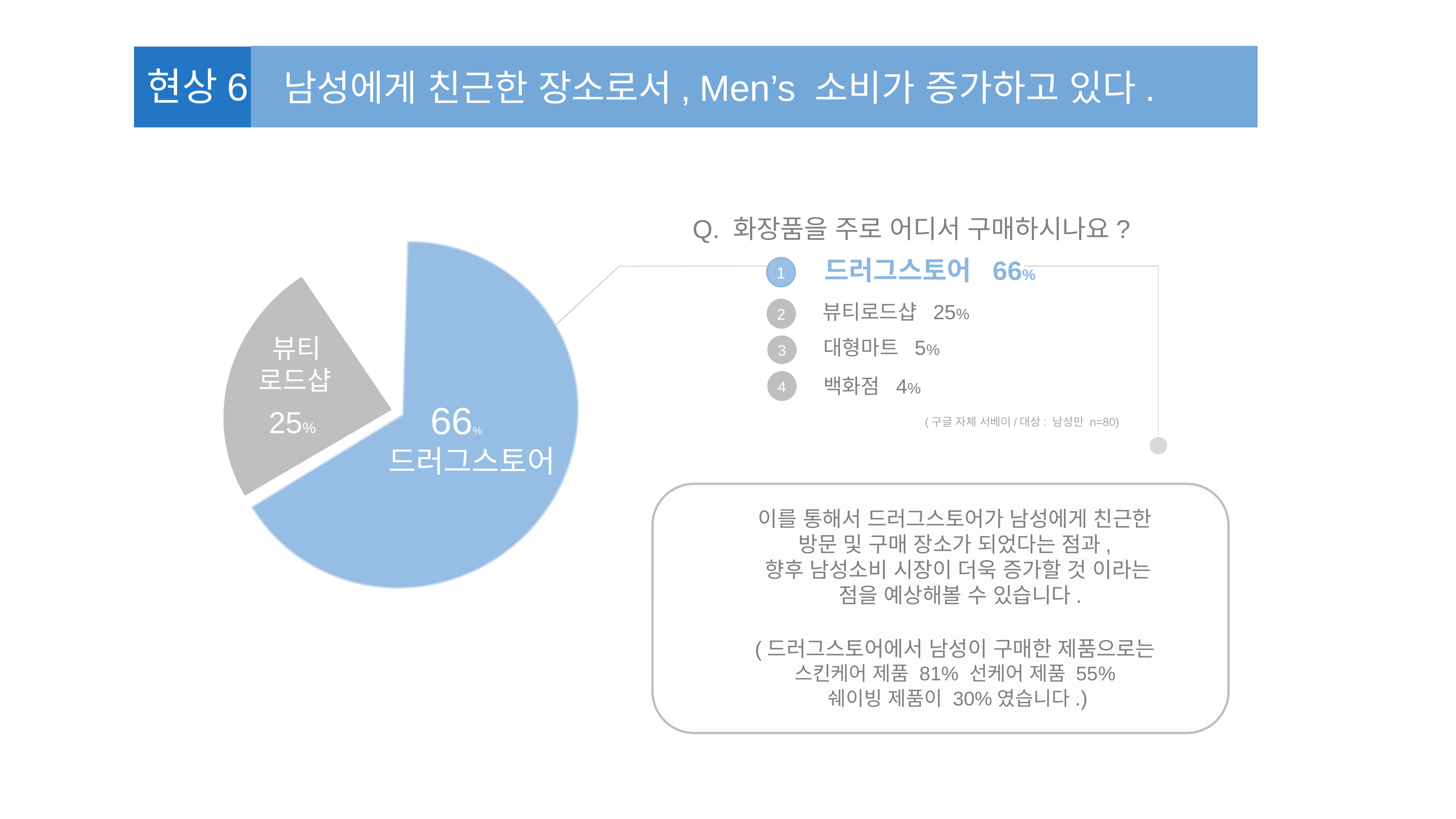

현상6
남성에게 친근한 장소로서, Men’s 소비가 증가하고 있다.
Q. 화장품을 주로 어디서 구매하시나요?

 드러그스토어  66%

1
2
뷰티로드샵  25%
 뷰티
로드샵
 25%
대형마트  5%
3
백화점  4%
4
     66%
드러그스토어

(구글 자체 서베이/대상: 남성만 n=80)

이를 통해서 드러그스토어가 남성에게 친근한
방문 및 구매 장소가 되었다는 점과,
향후 남성소비 시장이 더욱 증가할 것 이라는
 점을 예상해볼 수 있습니다.

(드러그스토어에서 남성이 구매한 제품으로는
스킨케어 제품 81% 선케어 제품 55%
쉐이빙 제품이 30%였습니다.)